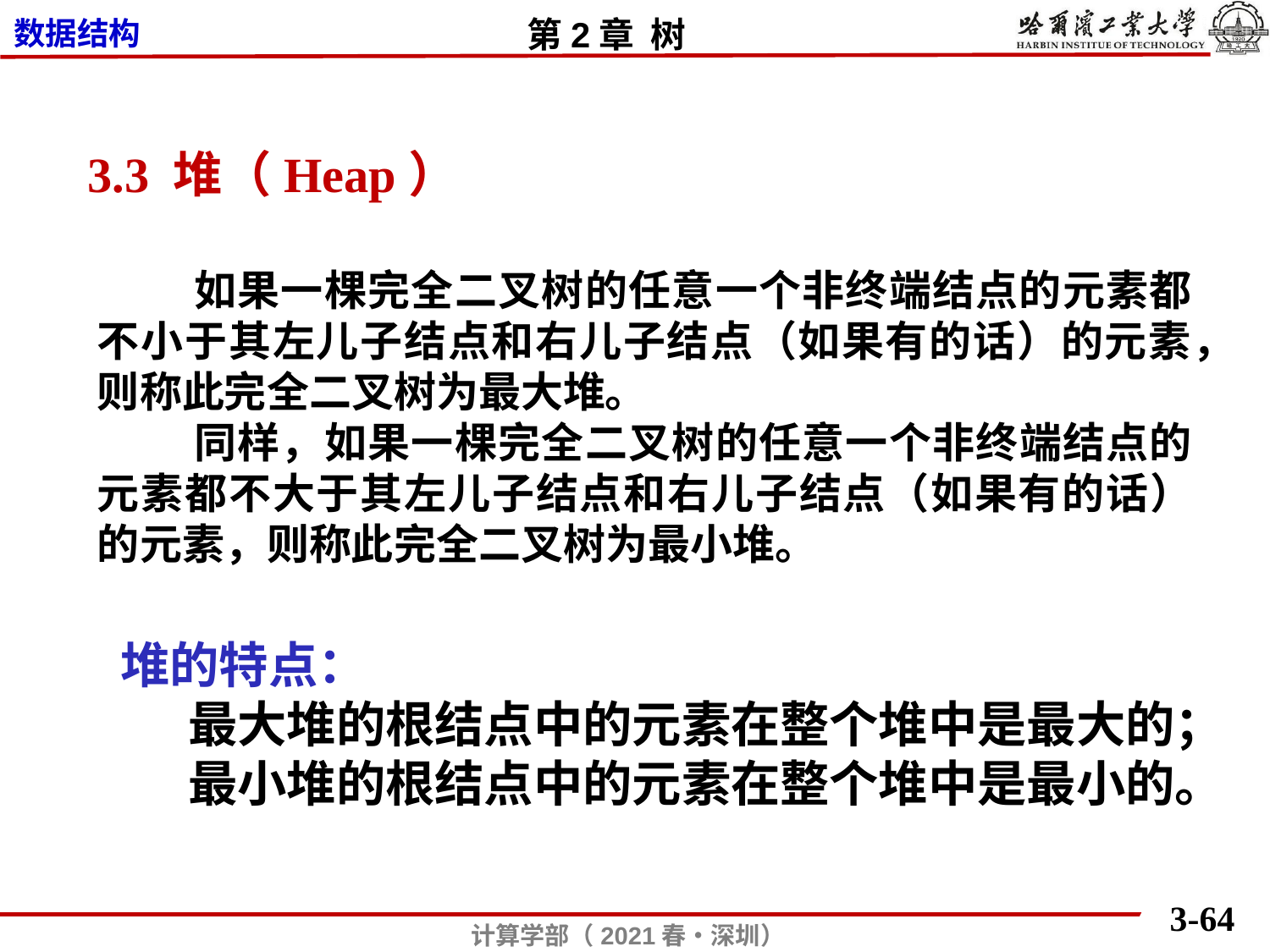

3.3 堆（Heap）
        如果一棵完全二叉树的任意一个非终端结点的元素都不小于其左儿子结点和右儿子结点（如果有的话）的元素，则称此完全二叉树为最大堆。
        同样，如果一棵完全二叉树的任意一个非终端结点的元素都不大于其左儿子结点和右儿子结点（如果有的话）的元素，则称此完全二叉树为最小堆。
堆的特点：
     最大堆的根结点中的元素在整个堆中是最大的；
     最小堆的根结点中的元素在整个堆中是最小的。